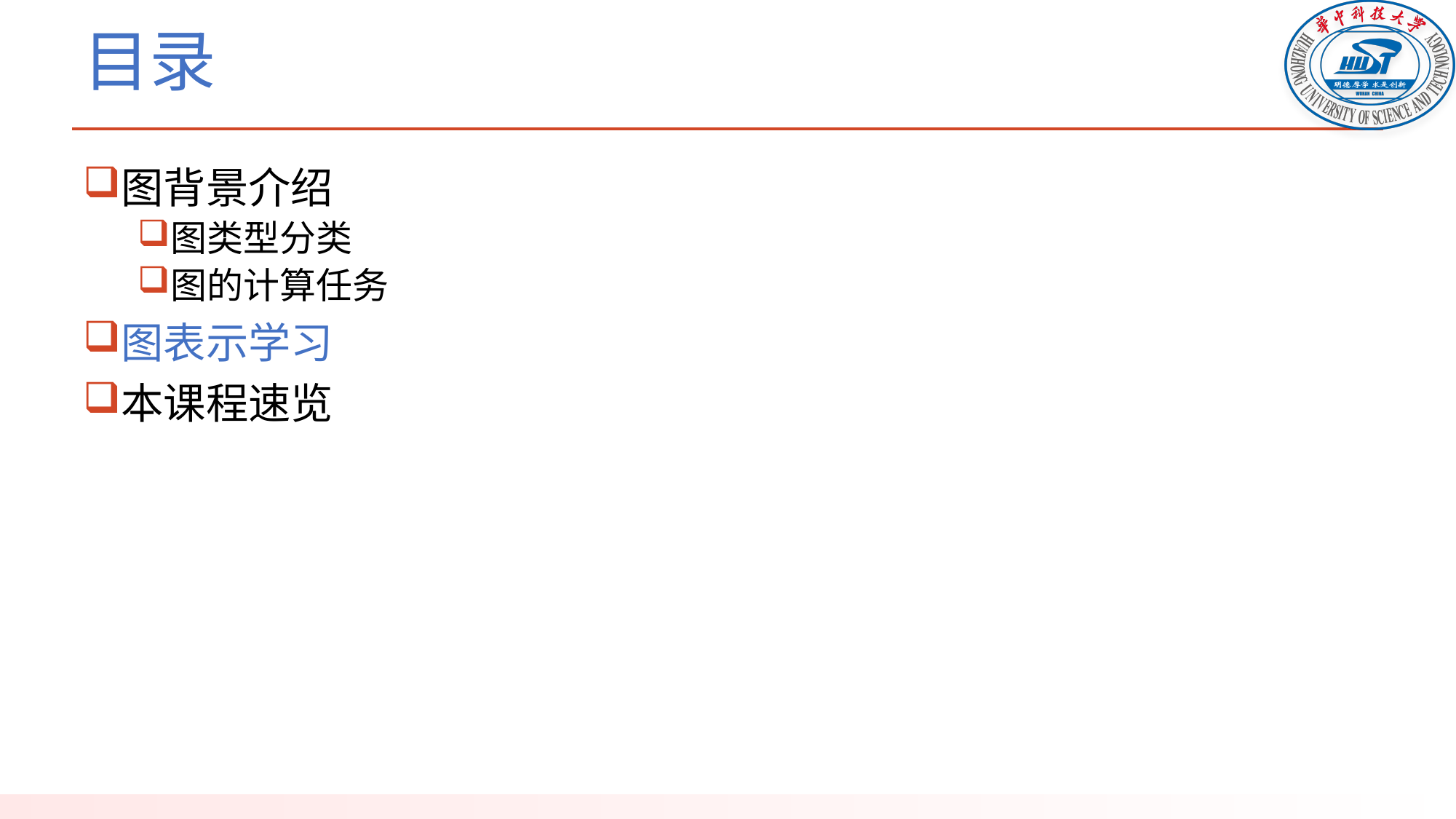

# 目录
图背景介绍
图类型分类
图的计算任务
图表示学习
本课程速览